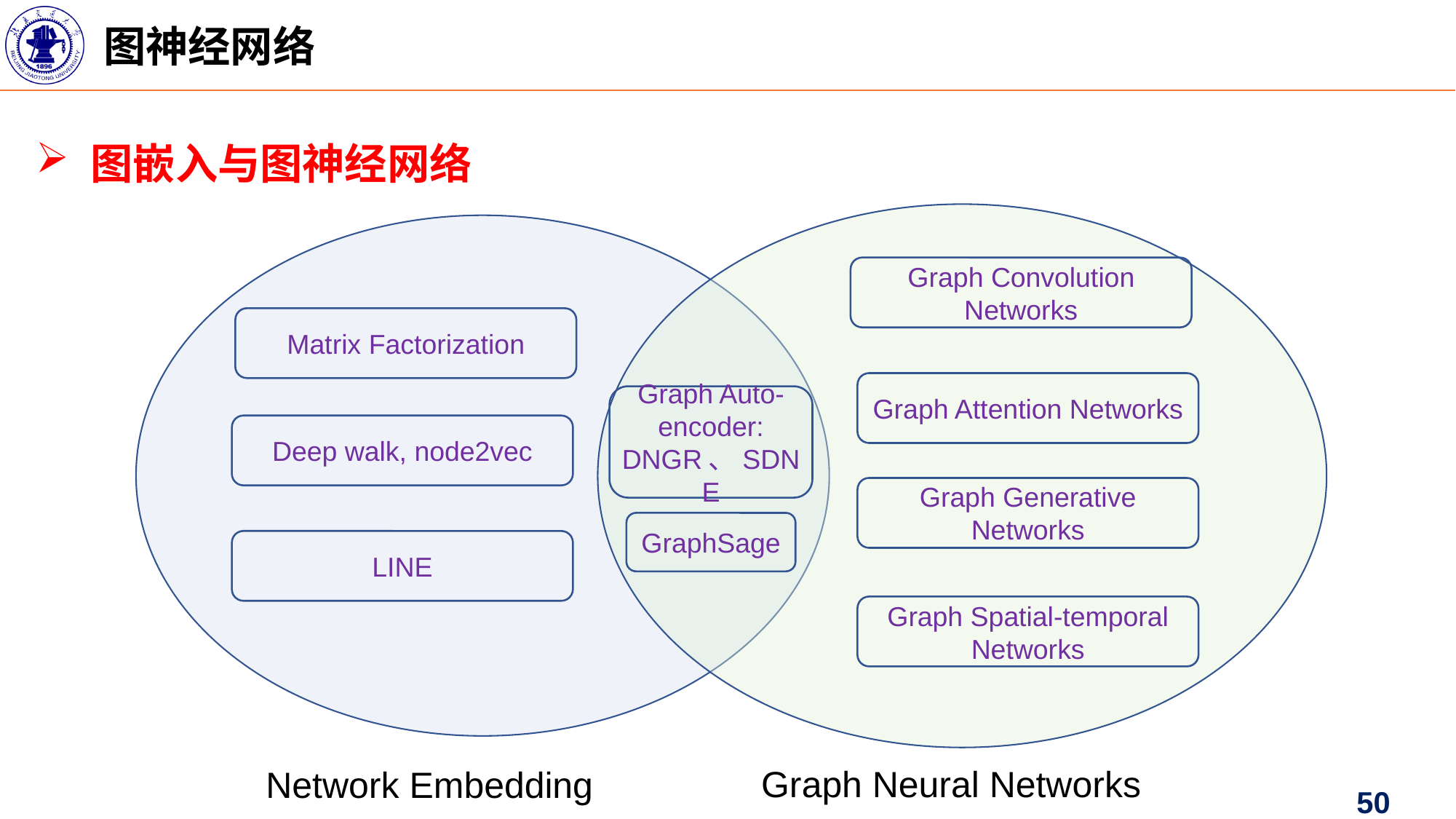

图神经网络
图嵌入与图神经网络

Graph Convolution Networks
Matrix Factorization

Graph Attention Networks
Graph Auto-encoder: DNGR、SDNE
Deep walk, node2vec
Graph Generative Networks
GraphSage
LINE
Graph Spatial-temporal Networks
Graph Neural Networks
Network Embedding